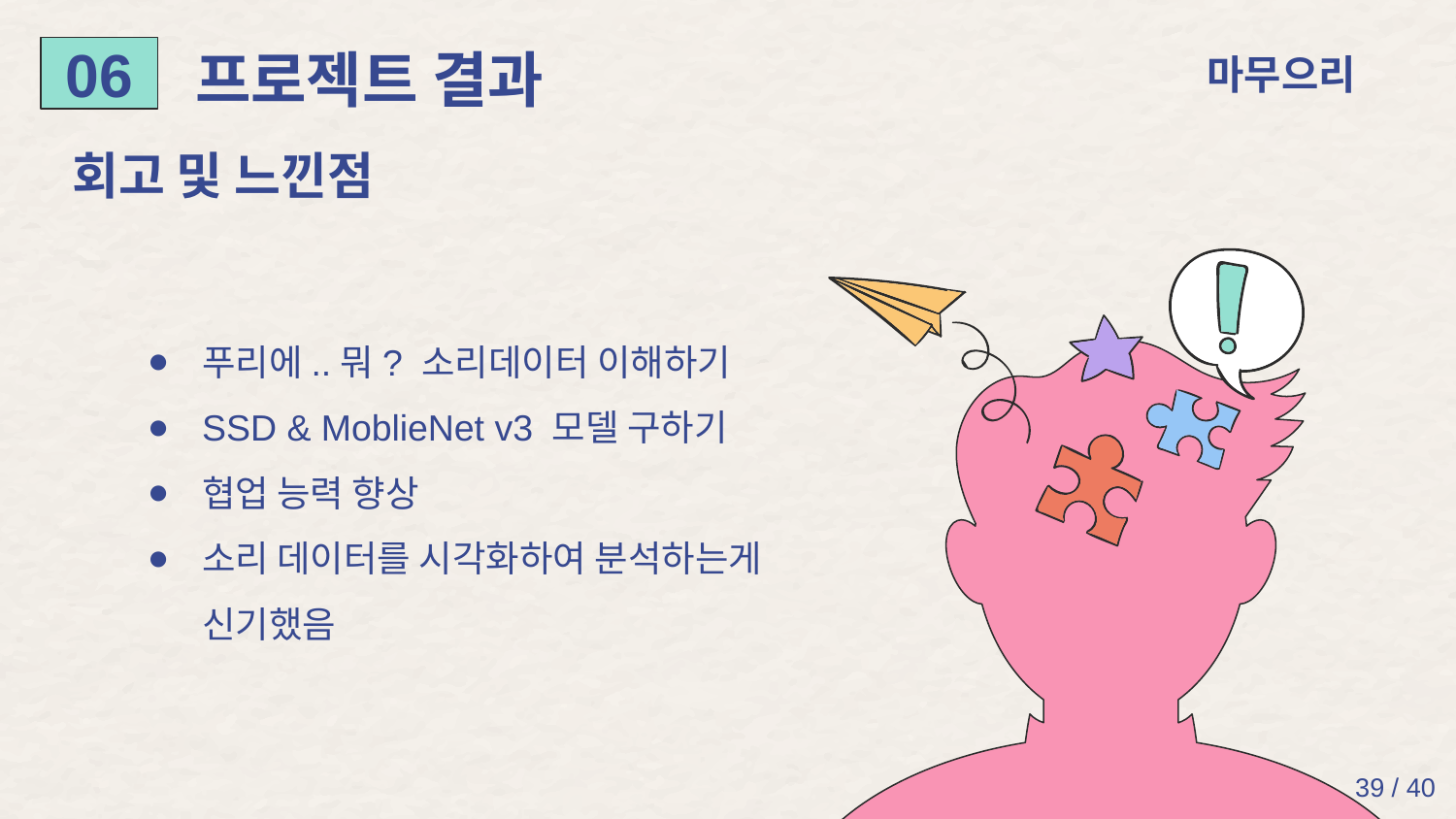

프로젝트 결과
마무으리
06
회고 및 느낀점

푸리에..뭐? 소리데이터 이해하기
SSD & MoblieNet v3 모델 구하기
협업 능력 향상
소리 데이터를 시각화하여 분석하는게 신기했음
39 / 40